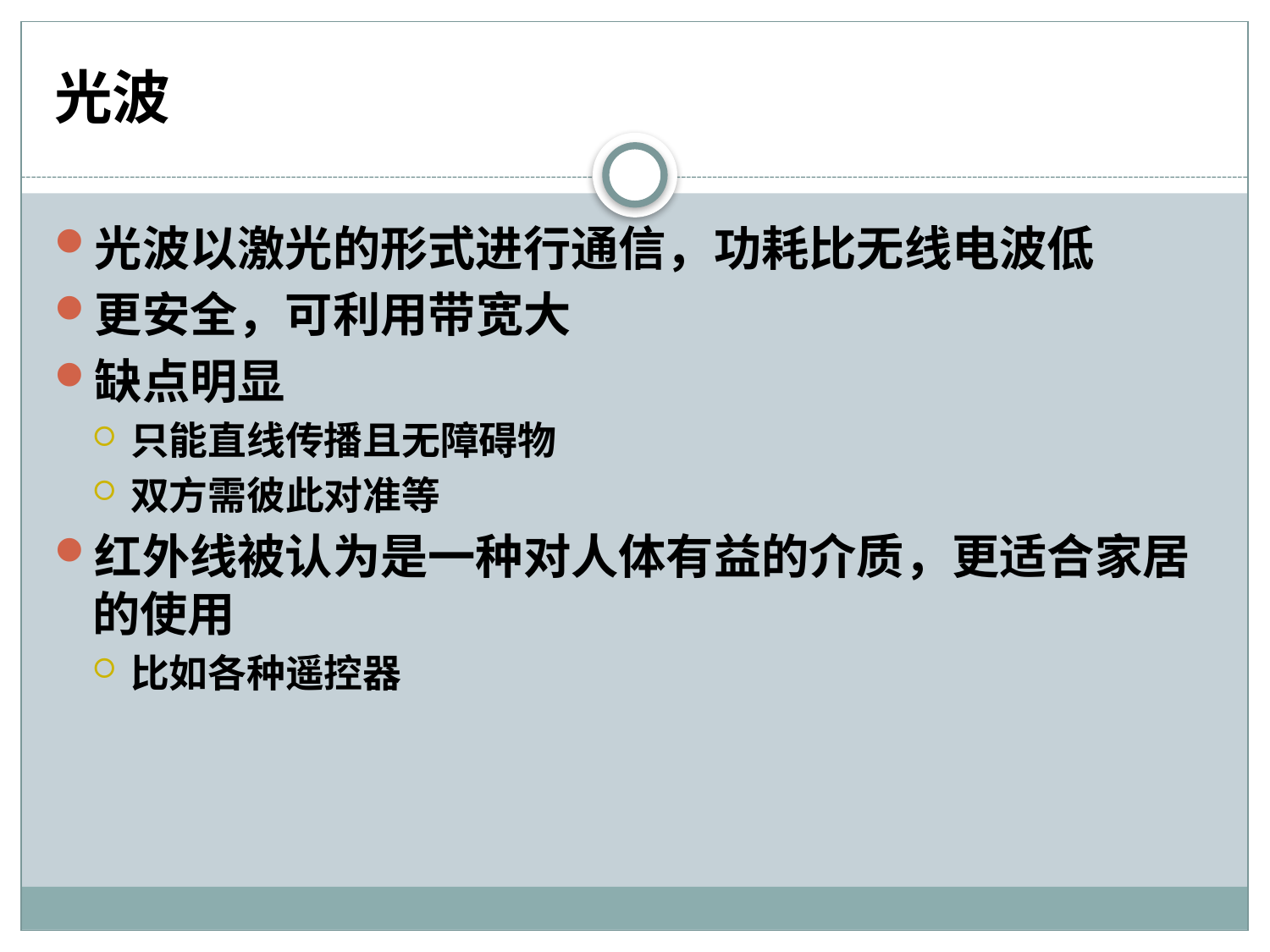

# 光波
光波以激光的形式进行通信，功耗比无线电波低
更安全，可利用带宽大
缺点明显
只能直线传播且无障碍物
双方需彼此对准等
红外线被认为是一种对人体有益的介质，更适合家居的使用
比如各种遥控器